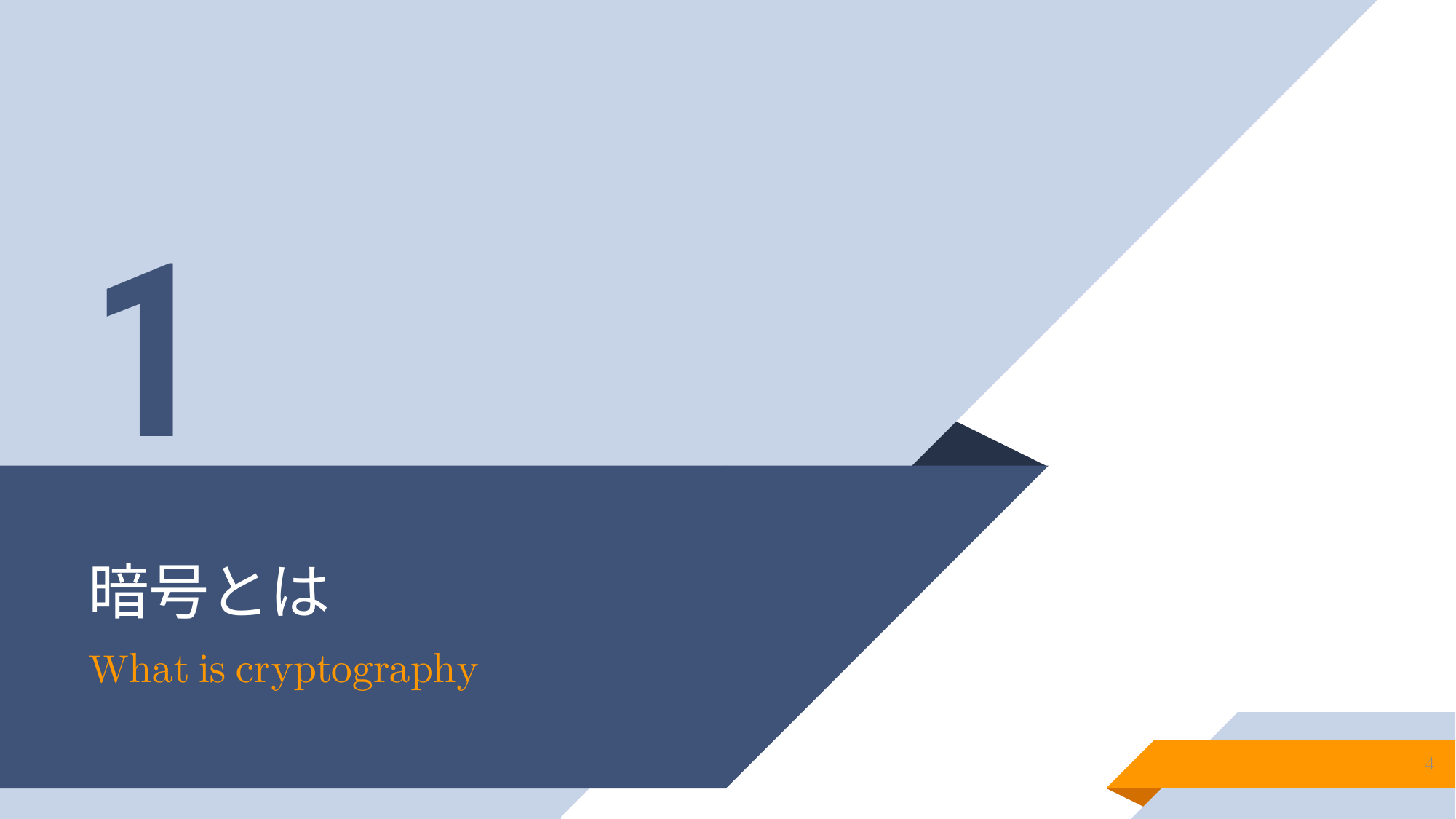

1
# 暗号とは
What is cryptography
4